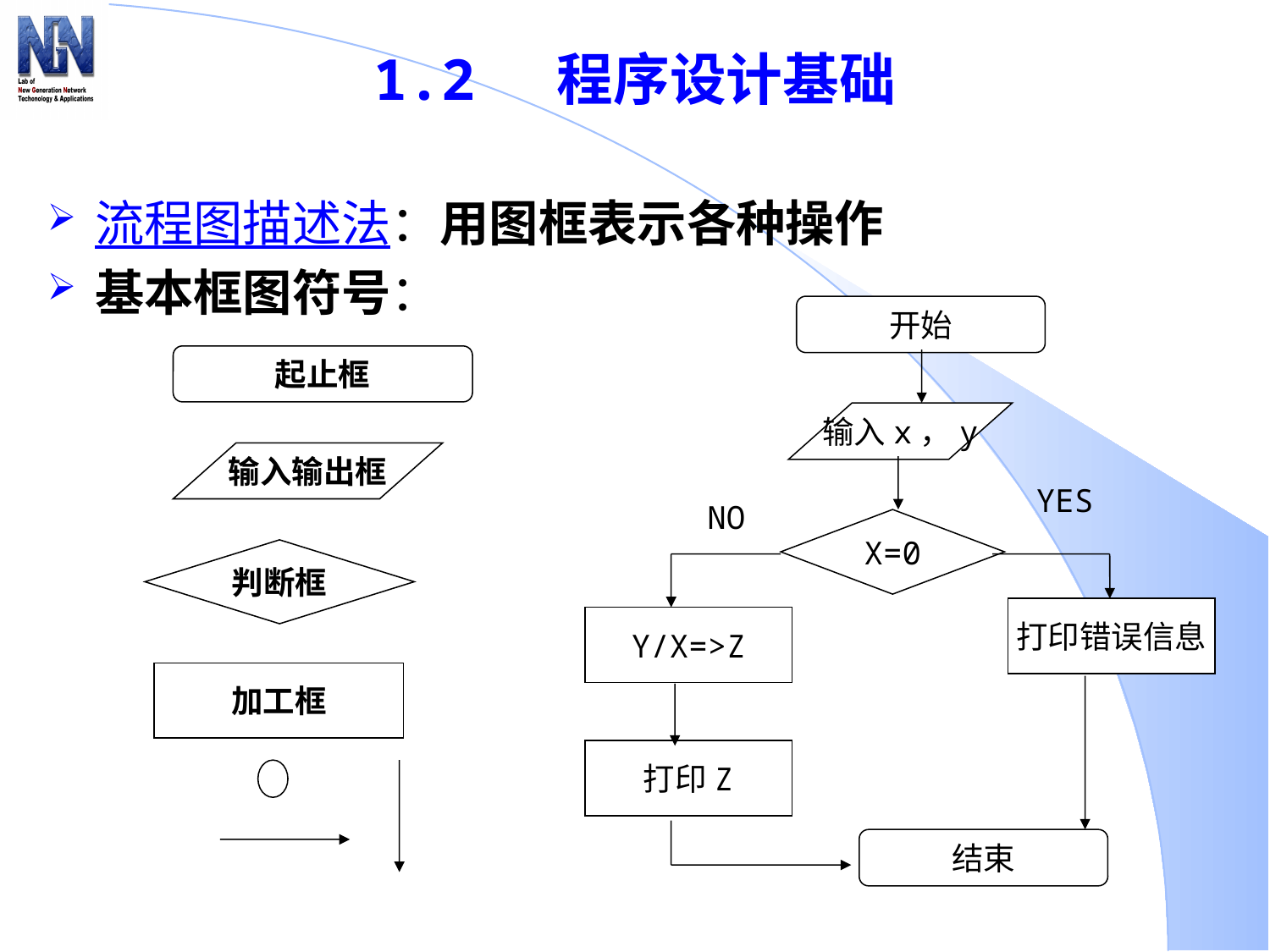

1.2  程序设计基础
流程图描述法：用图框表示各种操作
基本框图符号：

开始

输入x，y

YES
NO
X=0

打印错误信息
Y/X=>Z

打印Z

结束

起止框
输入输出框
判断框
加工框